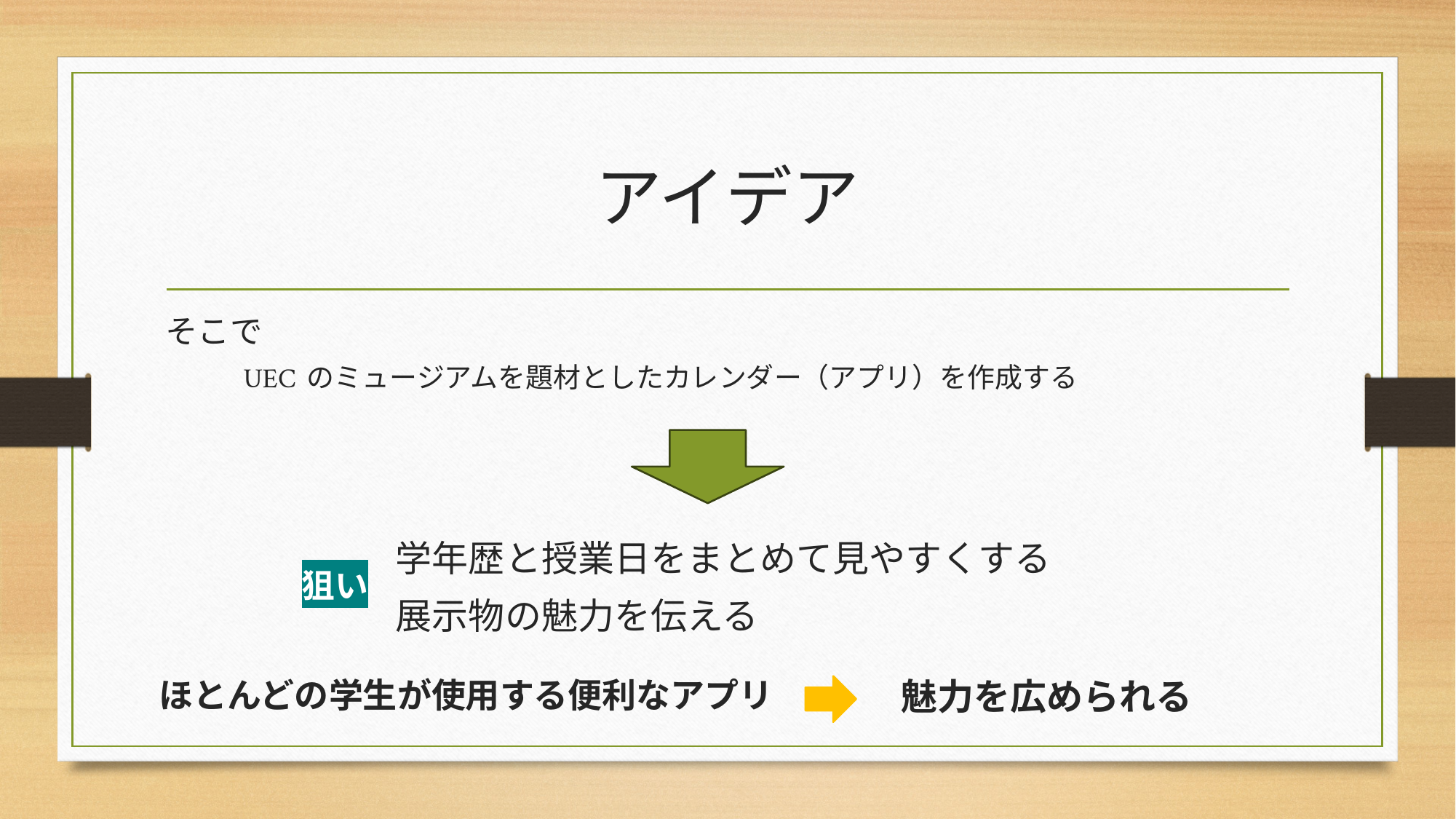

# アイデア
そこで
UEC のミュージアムを題材としたカレンダー（アプリ）を作成する

学年歴と授業日をまとめて見やすくする
狙い
展示物の魅力を伝える
ほとんどの学生が使用する便利なアプリ
魅力を広められる